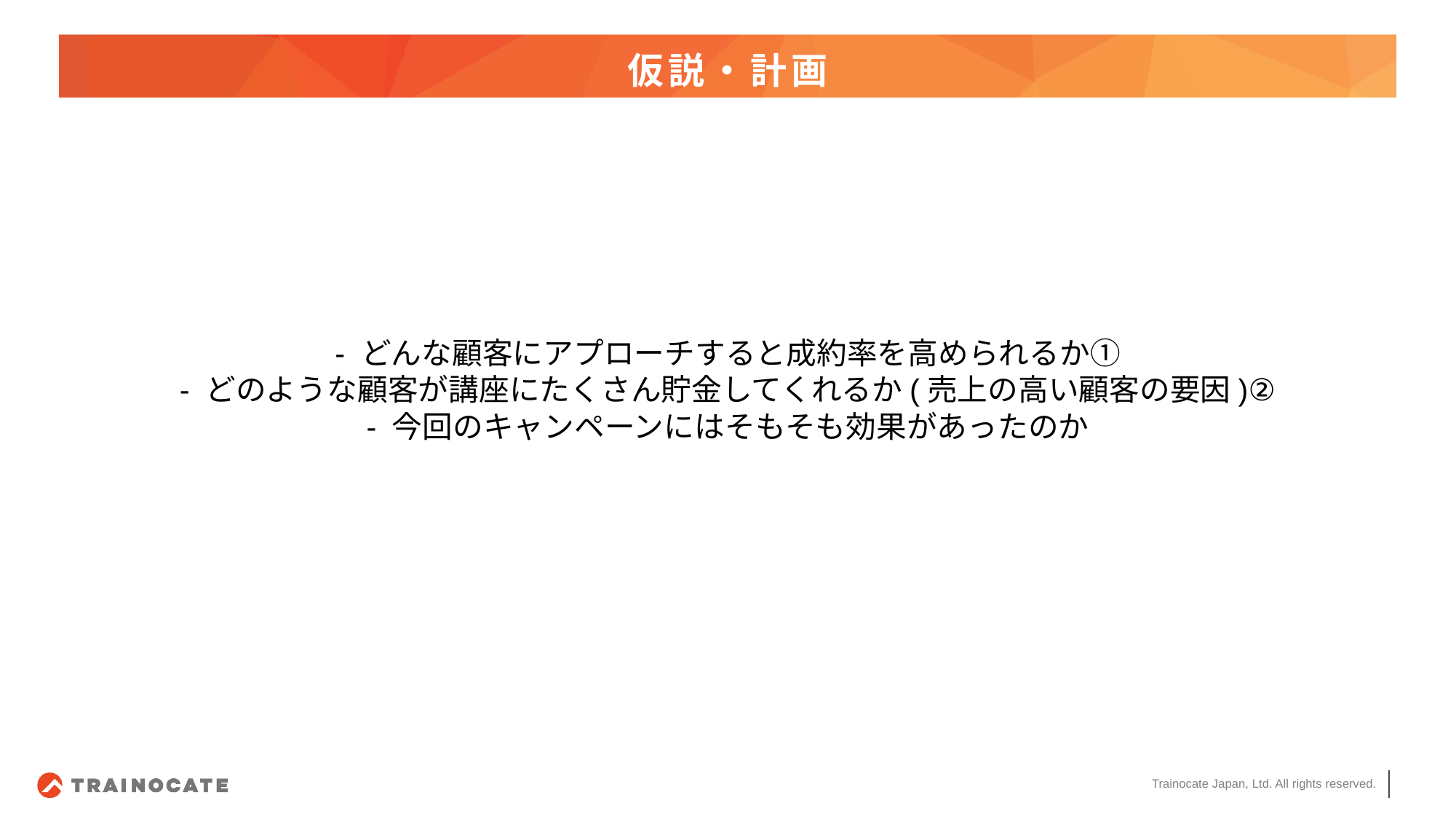

# 仮説・計画
- どんな顧客にアプローチすると成約率を高められるか①
- どのような顧客が講座にたくさん貯金してくれるか(売上の高い顧客の要因)②
- 今回のキャンペーンにはそもそも効果があったのか